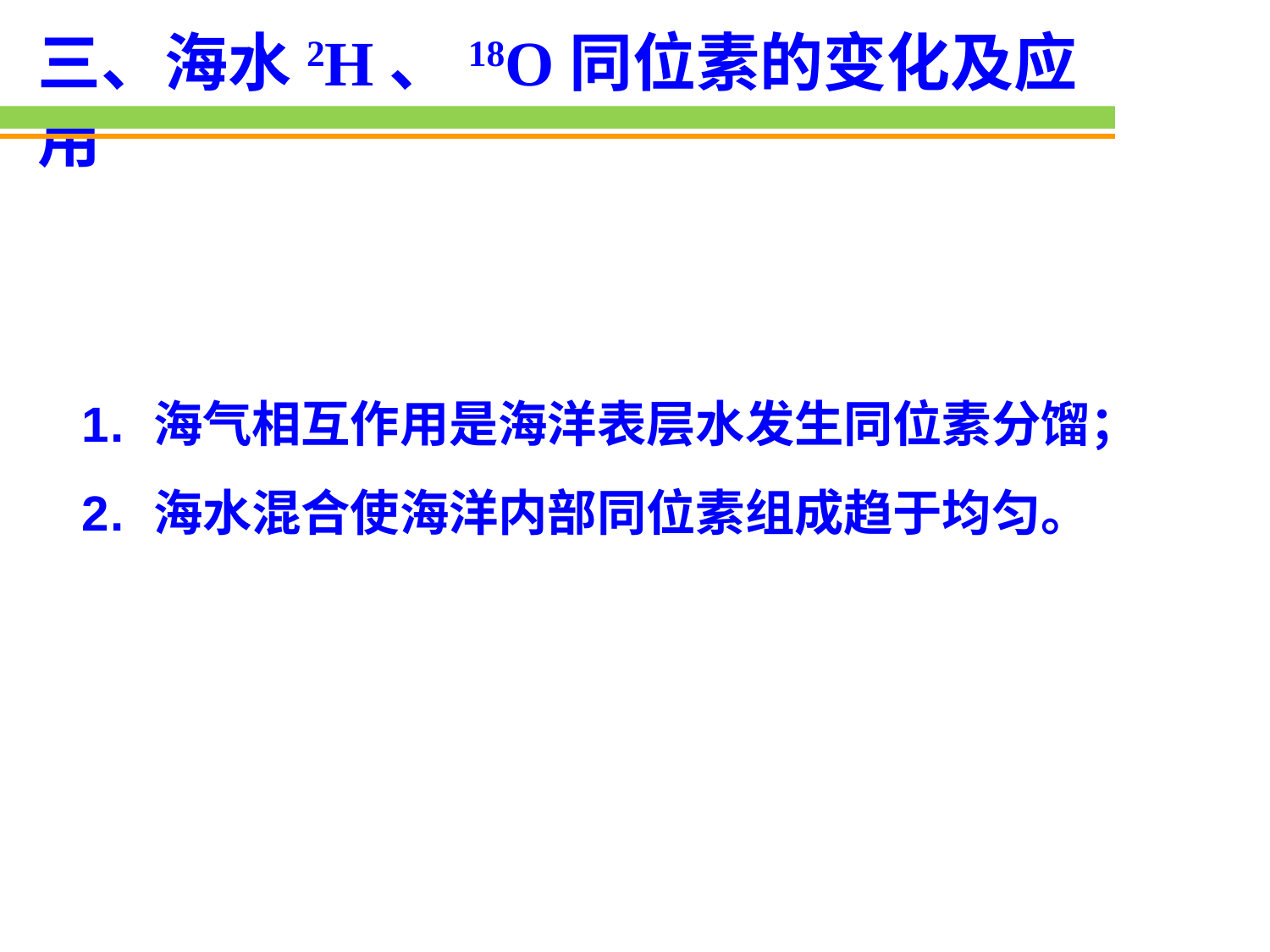

三、海水2H、18O同位素的变化及应用

海气相互作用是海洋表层水发生同位素分馏；
海水混合使海洋内部同位素组成趋于均匀。